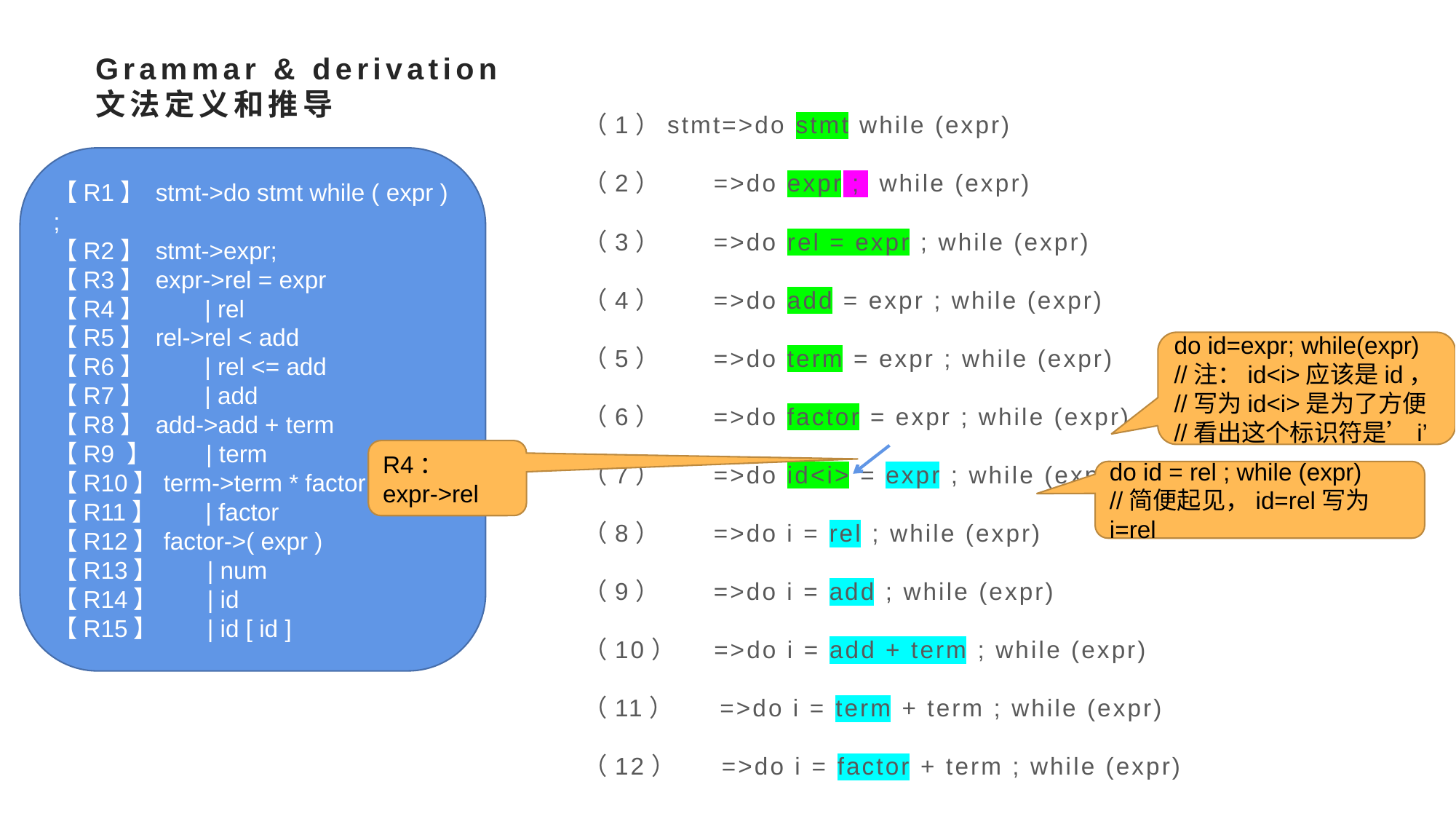

# Grammar & derivation 文法定义和推导
（1）stmt=>do stmt while (expr)

（2）      =>do expr ;  while (expr)

（3）      =>do rel = expr ; while (expr)

（4）      =>do add = expr ; while (expr)

（5）      =>do term = expr ; while (expr)

（6）      =>do factor = expr ; while (expr)

（7）      =>do id<i> = expr ; while (expr)

（8）      =>do i = rel ; while (expr)

（9）      =>do i = add ; while (expr)

（10）    =>do i = add + term ; while (expr)

（11）     =>do i = term + term ; while (expr)

（12）     =>do i = factor + term ; while (expr)
【R1】 stmt->do stmt while ( expr ) ;
【R2】 stmt->expr;
【R3】 expr->rel = expr
【R4】          | rel
【R5】 rel->rel < add
【R6】          | rel <= add
【R7】          | add
【R8】 add->add + term
【R9 】         | term
【R10】term->term * factor
【R11】        | factor
【R12】factor->( expr )
【R13】        | num
【R14】        | id
【R15】        | id [ id ]
do id=expr; while(expr)
//注：id<i>应该是id，
//写为id<i>是为了方便
//看出这个标识符是’i’
R4：
expr->rel
do id = rel ; while (expr)
//简便起见，id=rel写为i=rel
8